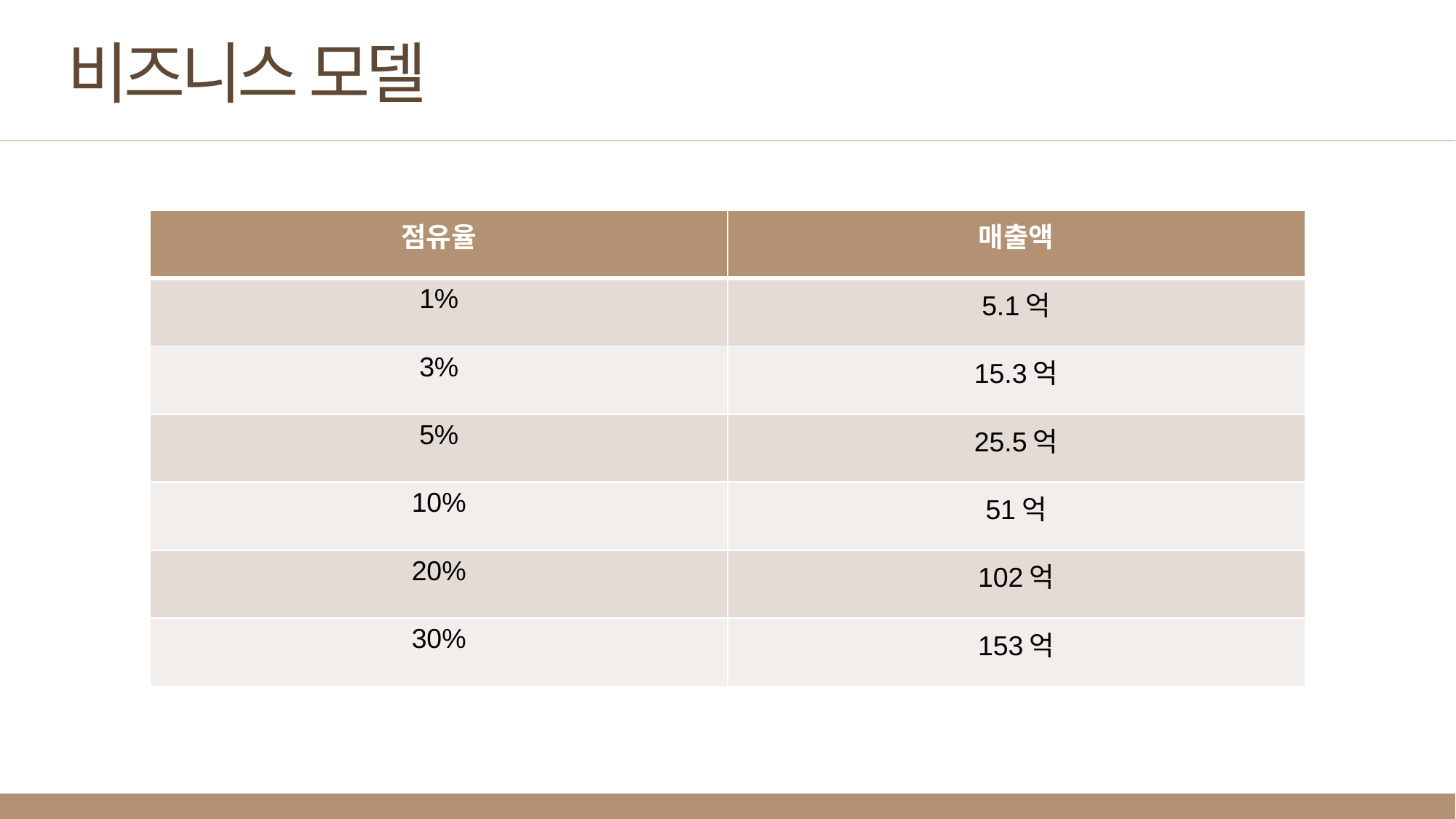

비즈니스 모델
| 점유율 | 매출액 |
| --- | --- |
| 1% | 5.1억 |
| 3% | 15.3억 |
| 5% | 25.5억 |
| 10% | 51억 |
| 20% | 102억 |
| 30% | 153억 |